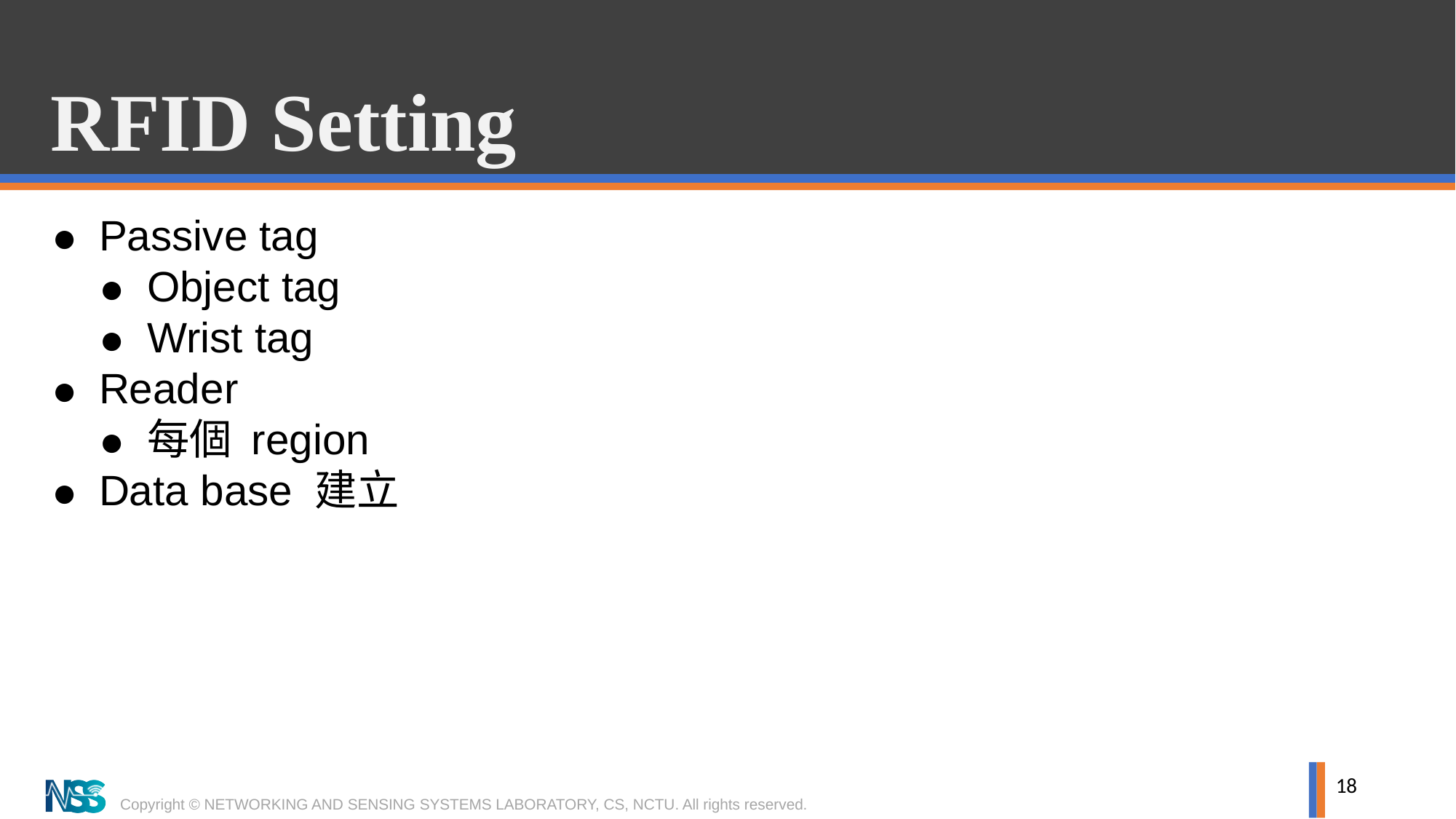

# RFID Setting
Passive tag
Object tag
Wrist tag
Reader
每個 region
Data base 建立
18